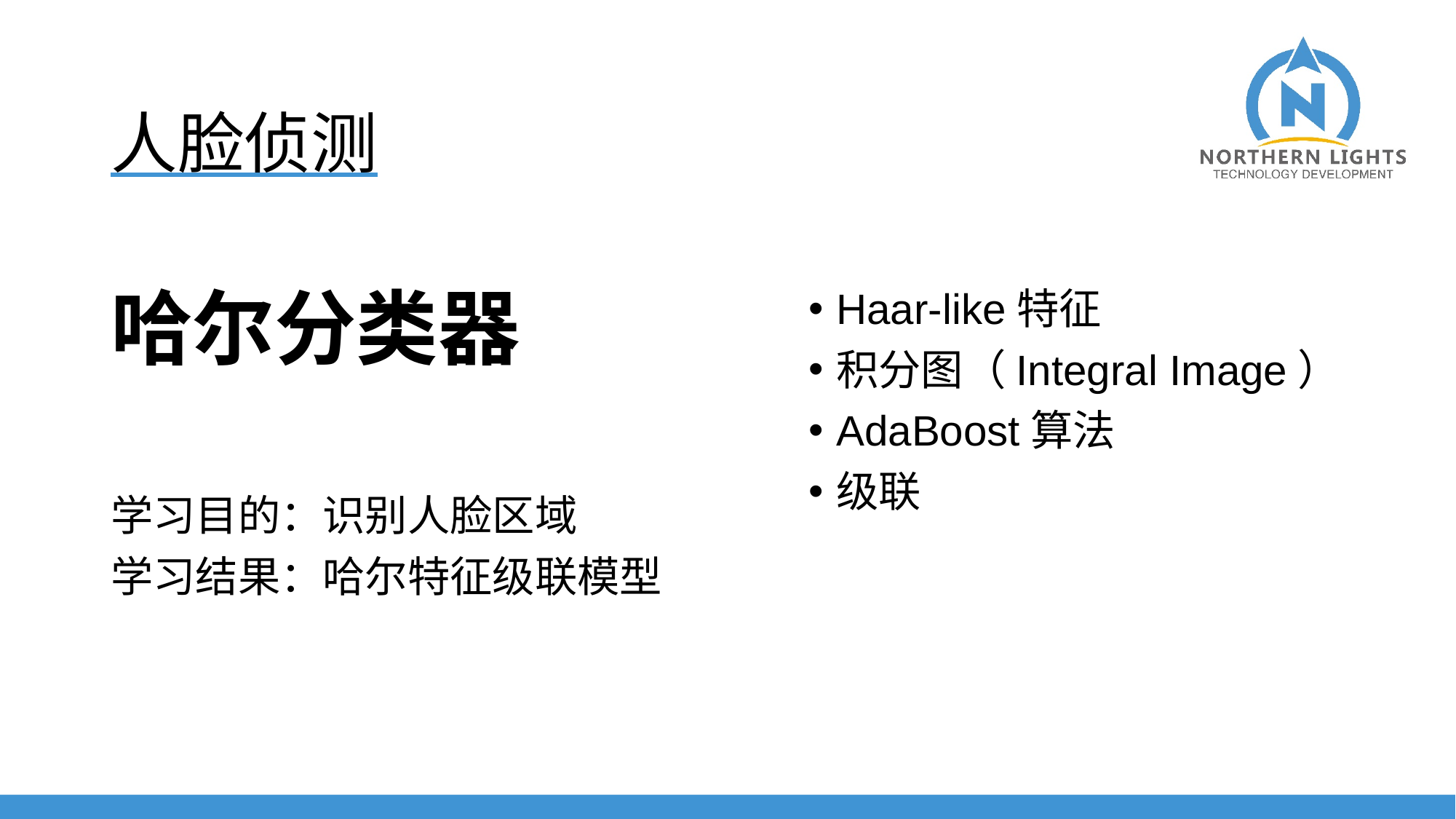

# 人脸侦测
哈尔分类器

学习目的：识别人脸区域
学习结果：哈尔特征级联模型

Haar-like特征
积分图（Integral Image）
AdaBoost算法
级联